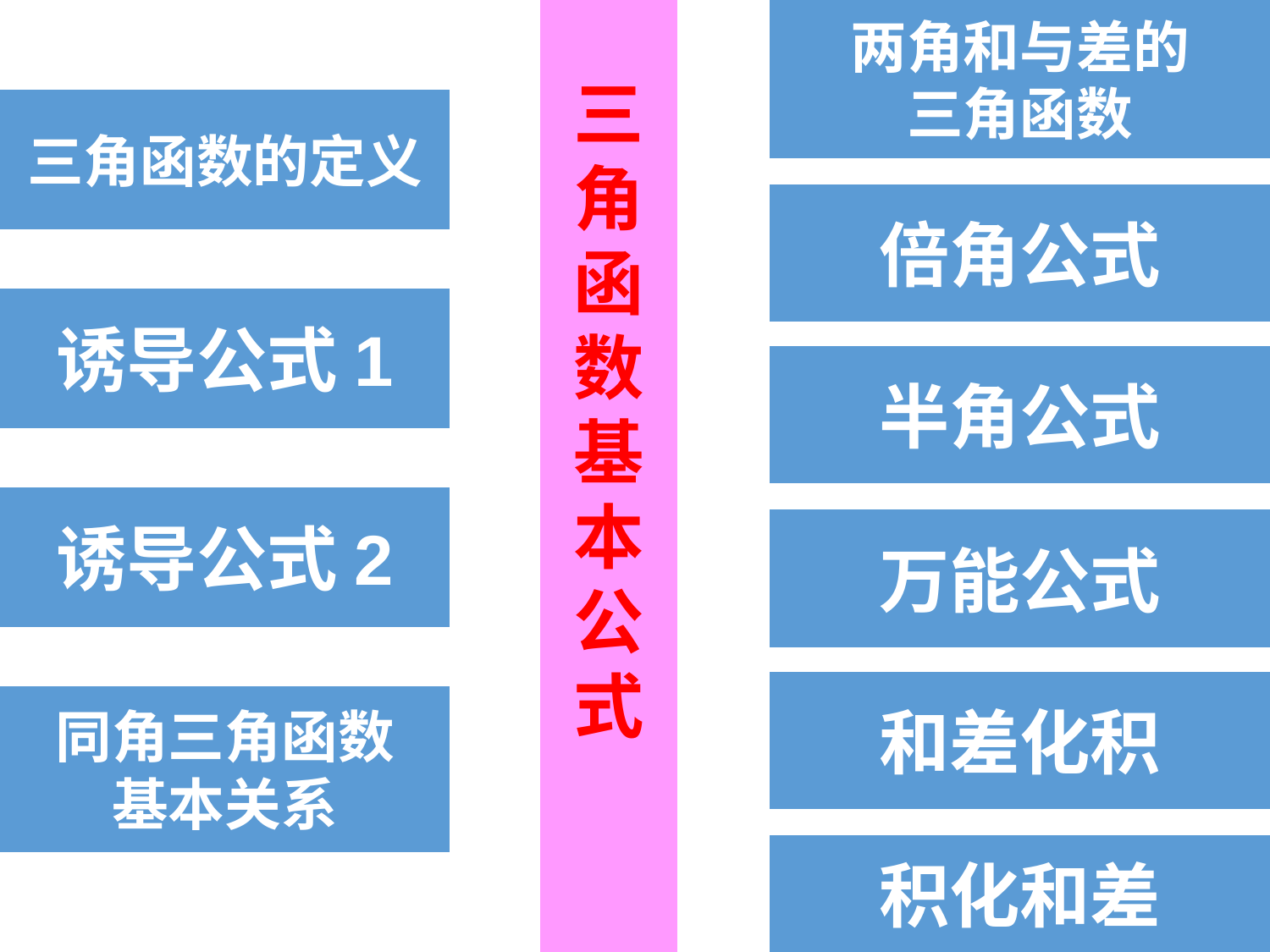

三
角
函
数
基
本
公
式

两角和与差的
三角函数
三角函数的定义
倍角公式
诱导公式1
半角公式
诱导公式2
万能公式
和差化积
同角三角函数
基本关系
积化和差